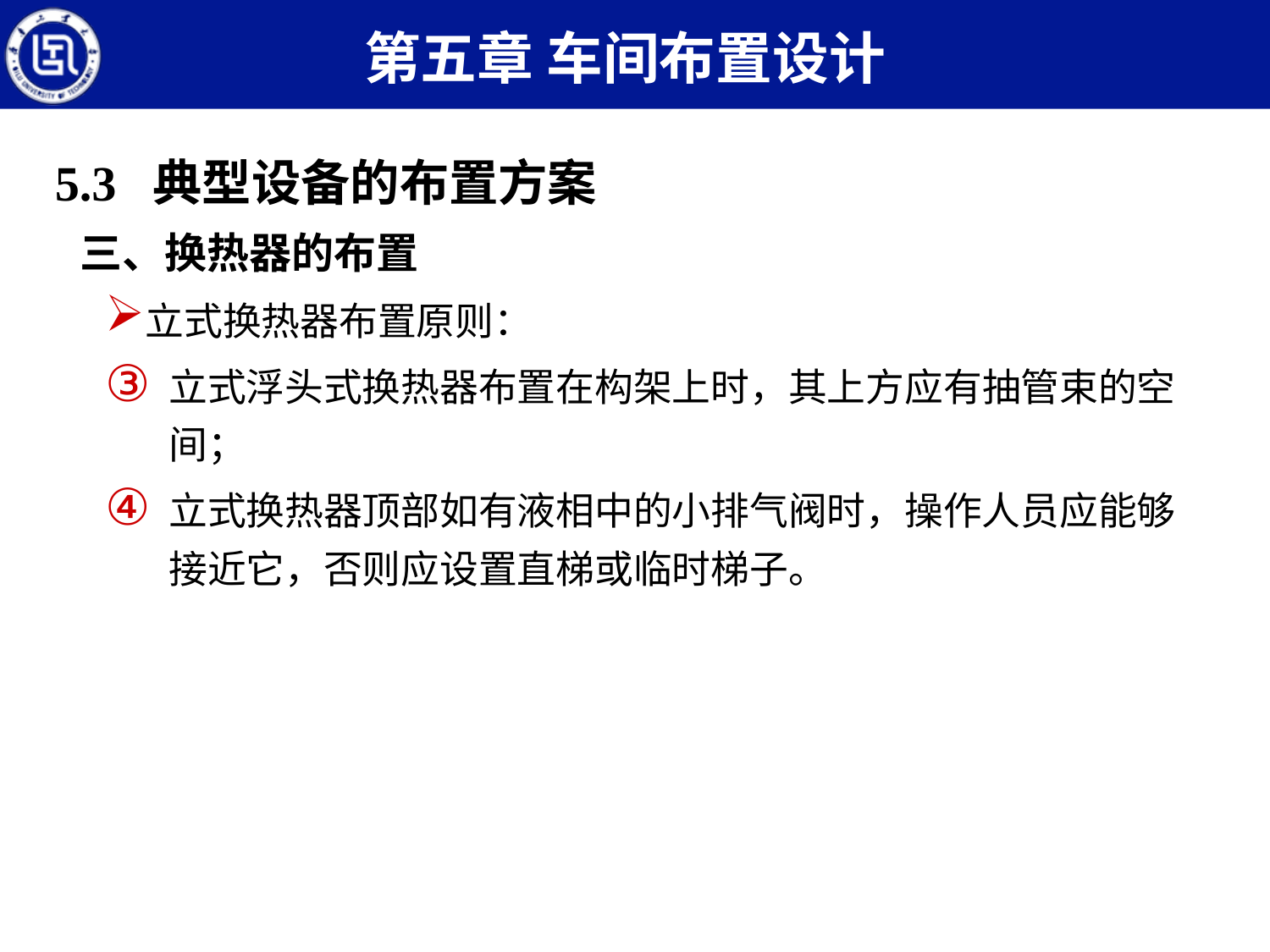

第五章 车间布置设计
5.3  典型设备的布置方案
三、换热器的布置
立式换热器布置原则：
立式浮头式换热器布置在构架上时，其上方应有抽管束的空间；
立式换热器顶部如有液相中的小排气阀时，操作人员应能够接近它，否则应设置直梯或临时梯子。